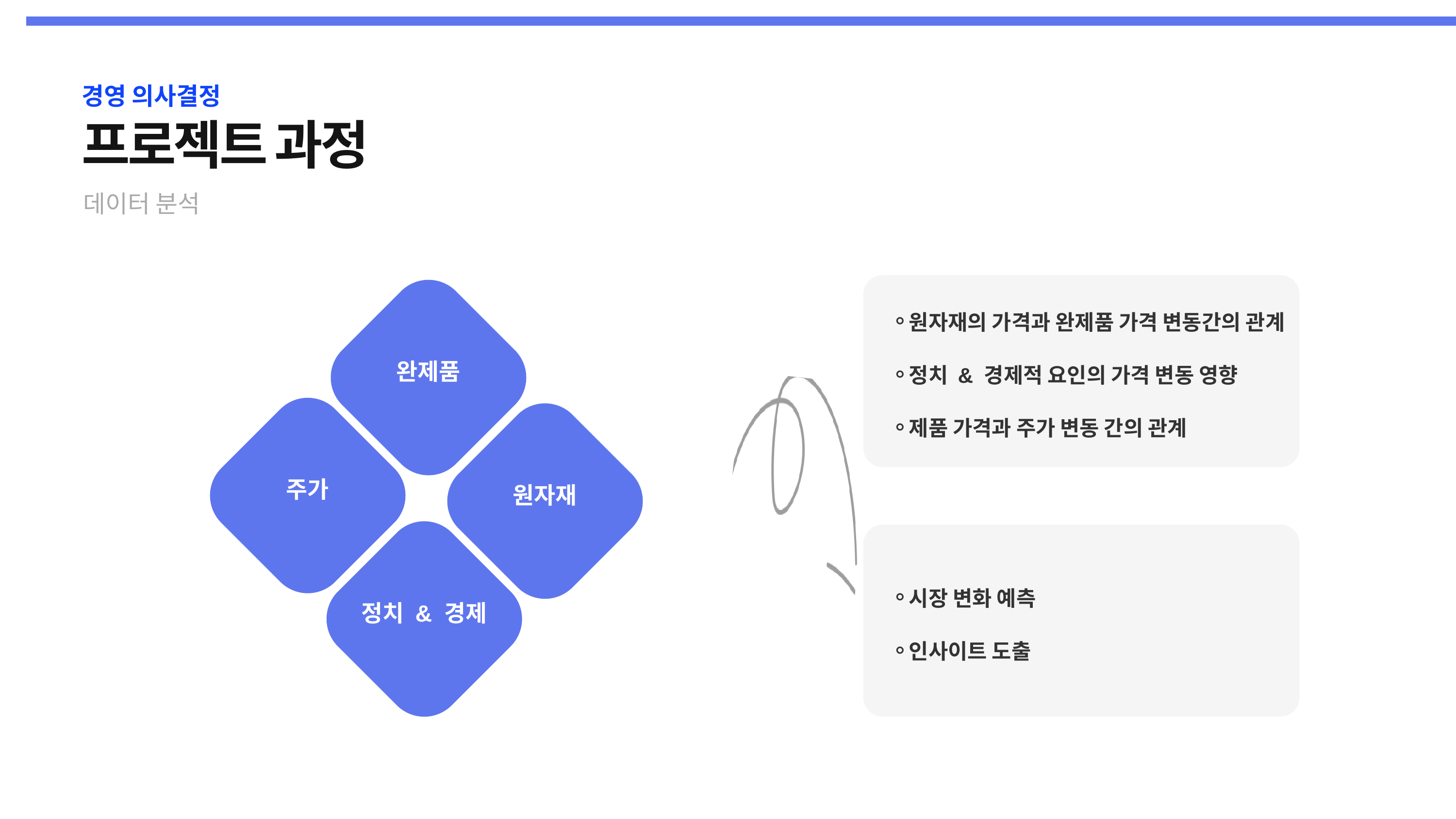

경영 의사결정

프로젝트 과정

데이터 분석

완제품

원자재의 가격과 완제품 가격 변동간의 관계
정치 & 경제적 요인의 가격 변동 영향
제품 가격과 주가 변동 간의 관계

주가

원자재

정치 & 경제

시장 변화 예측
인사이트 도출